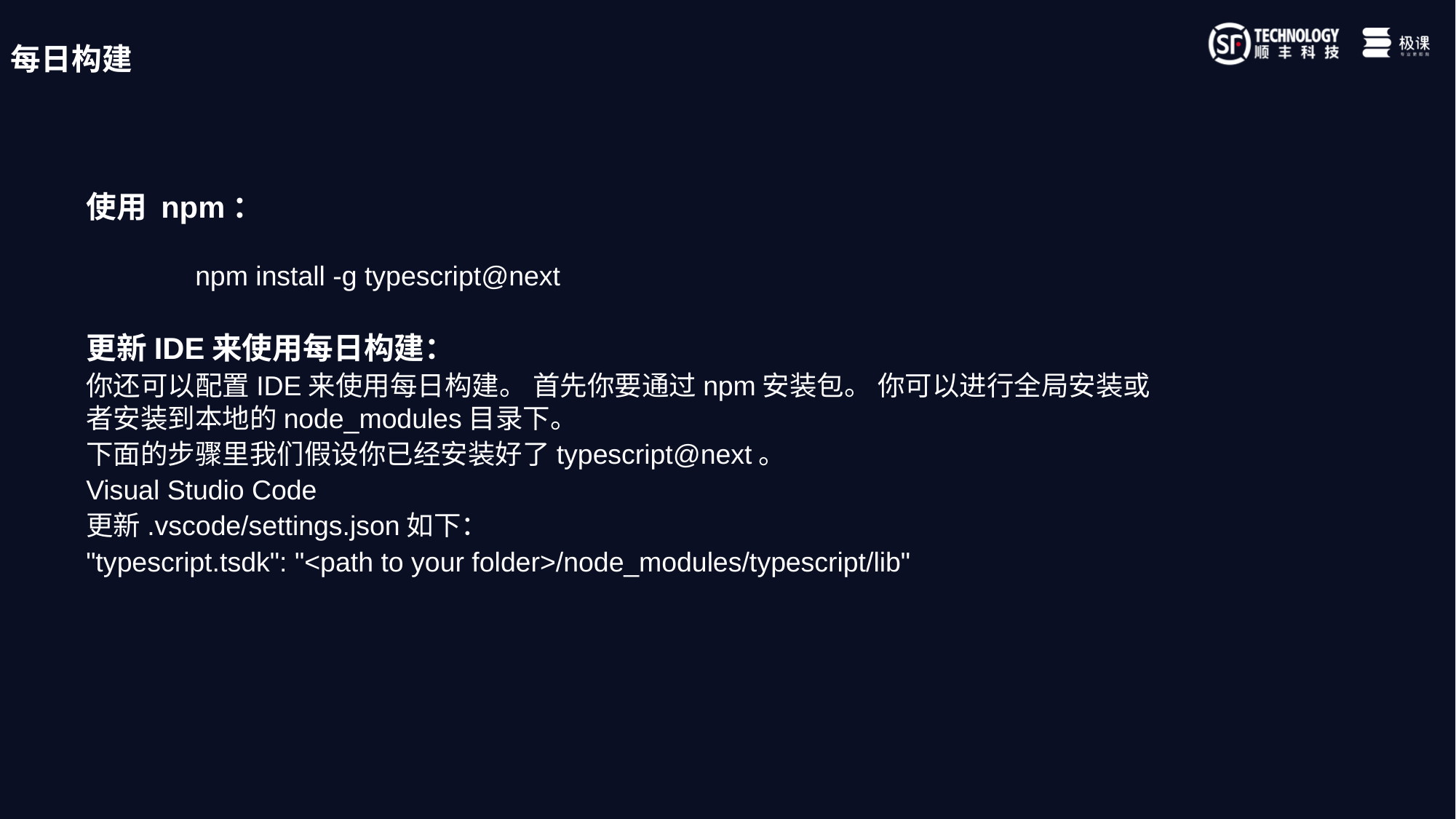

每日构建
使用 npm：
	npm install -g typescript@next
更新IDE来使用每日构建：
你还可以配置IDE来使用每日构建。 首先你要通过npm安装包。 你可以进行全局安装或者安装到本地的node_modules目录下。
下面的步骤里我们假设你已经安装好了typescript@next。
Visual Studio Code
更新.vscode/settings.json如下：
"typescript.tsdk": "<path to your folder>/node_modules/typescript/lib"